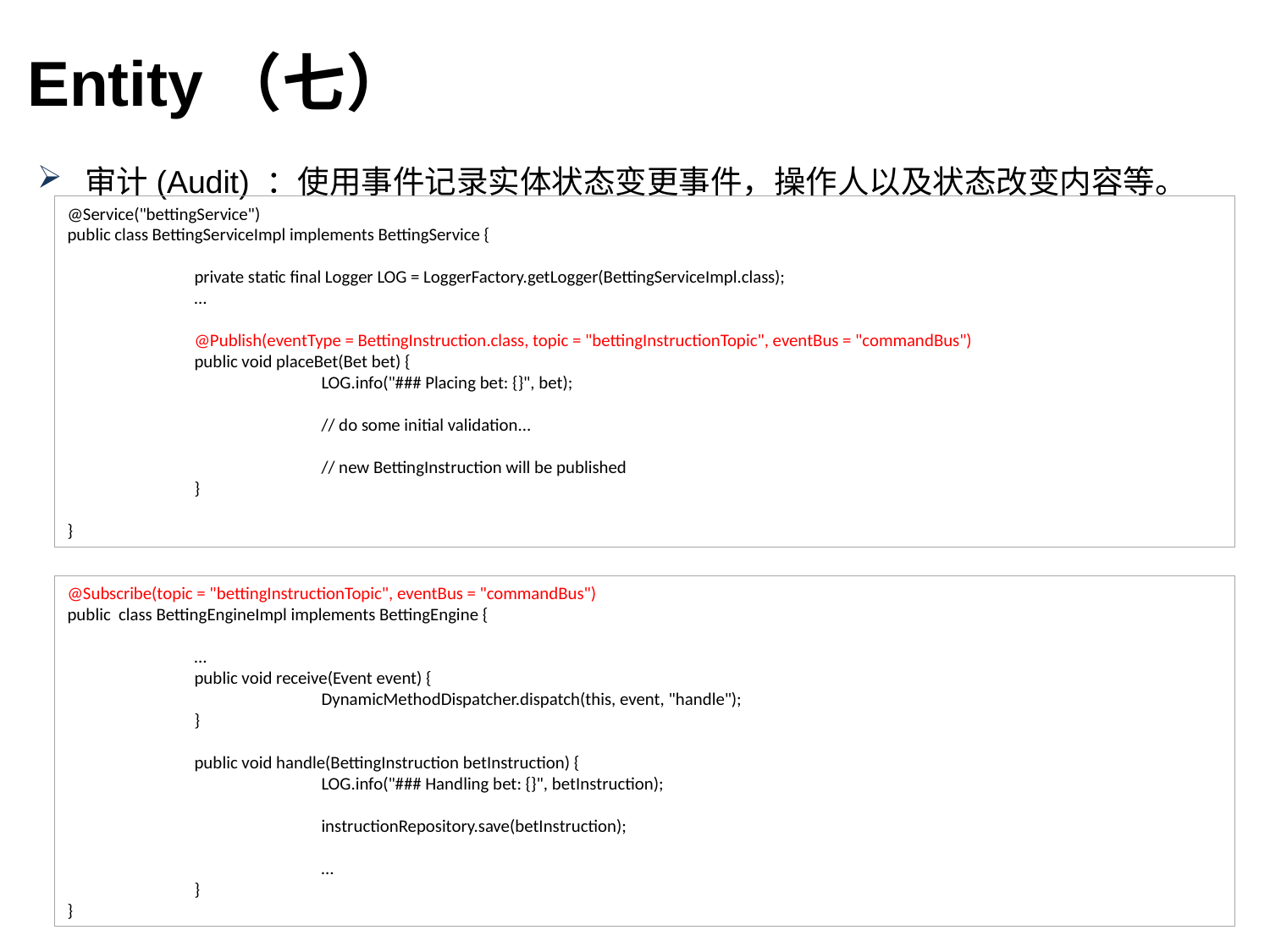

Entity（七）
审计(Audit) ：使用事件记录实体状态变更事件，操作人以及状态改变内容等。
@Service("bettingService")
public class BettingServiceImpl implements BettingService {

	private static final Logger LOG = LoggerFactory.getLogger(BettingServiceImpl.class);
	…

	@Publish(eventType = BettingInstruction.class, topic = "bettingInstructionTopic", eventBus = "commandBus")
	public void placeBet(Bet bet) {
		LOG.info("### Placing bet: {}", bet);

		// do some initial validation...

		// new BettingInstruction will be published
	}

}
@Subscribe(topic = "bettingInstructionTopic", eventBus = "commandBus")
public  class BettingEngineImpl implements BettingEngine {

	…
	public void receive(Event event) {
		DynamicMethodDispatcher.dispatch(this, event, "handle");
	}

	public void handle(BettingInstruction betInstruction) {
		LOG.info("### Handling bet: {}", betInstruction);

		instructionRepository.save(betInstruction);

		…
	}
}